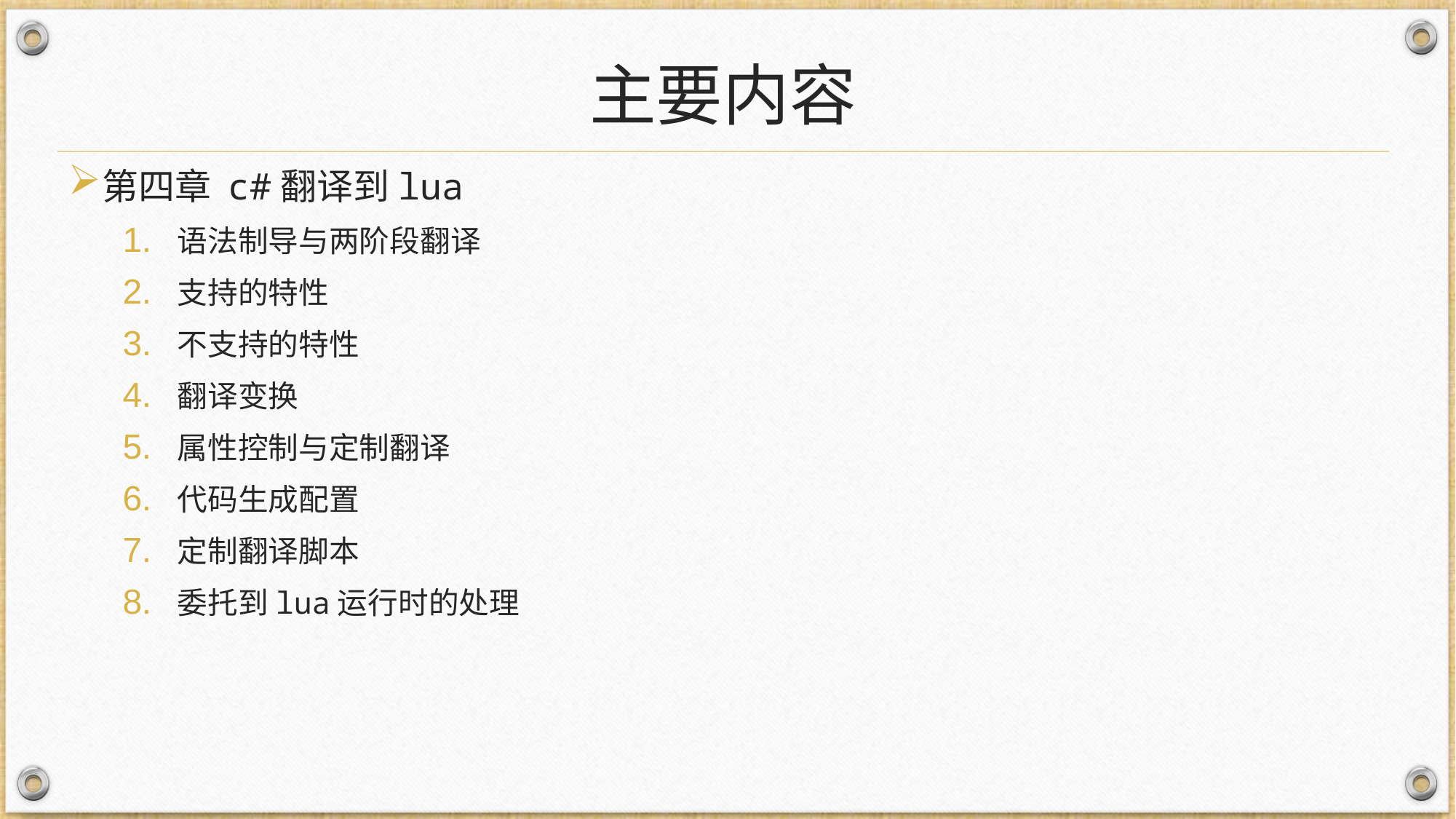

# 主要内容
第四章 c#翻译到lua
语法制导与两阶段翻译
支持的特性
不支持的特性
翻译变换
属性控制与定制翻译
代码生成配置
定制翻译脚本
委托到lua运行时的处理